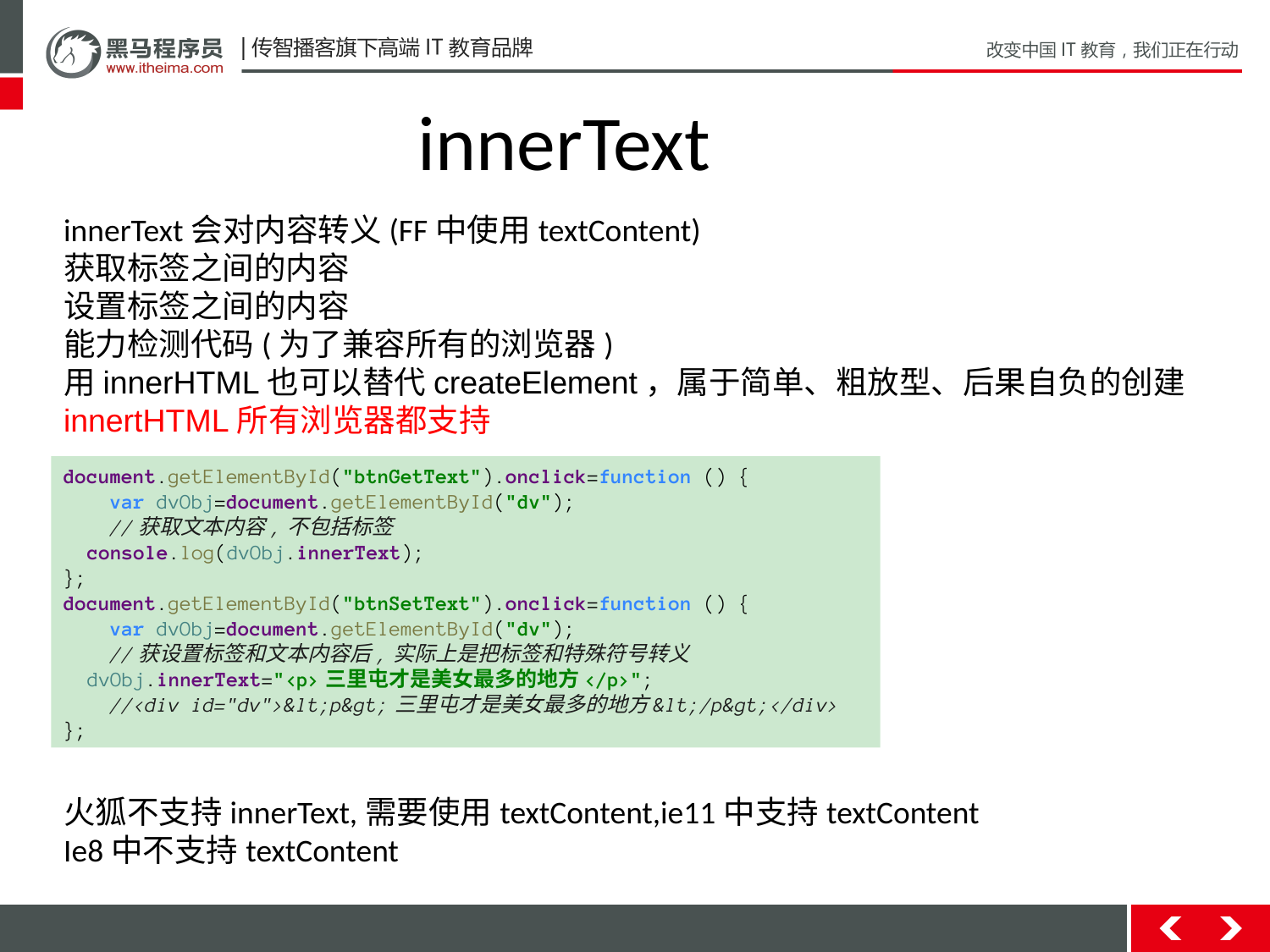

innerText
innerText会对内容转义(FF中使用textContent)
获取标签之间的内容
设置标签之间的内容
能力检测代码(为了兼容所有的浏览器)
用innerHTML也可以替代createElement，属于简单、粗放型、后果自负的创建
innertHTML所有浏览器都支持
document.getElementById("btnGetText").onclick=function () {
    var dvObj=document.getElementById("dv");
    //获取文本内容,不包括标签
    console.log(dvObj.innerText);
};
document.getElementById("btnSetText").onclick=function () {
    var dvObj=document.getElementById("dv");
    //获设置标签和文本内容后,实际上是把标签和特殊符号转义
    dvObj.innerText="<p>三里屯才是美女最多的地方</p>";
    //<div id="dv">&lt;p&gt;三里屯才是美女最多的地方&lt;/p&gt;</div>
};
火狐不支持innerText,需要使用textContent,ie11中支持textContent
Ie8中不支持textContent